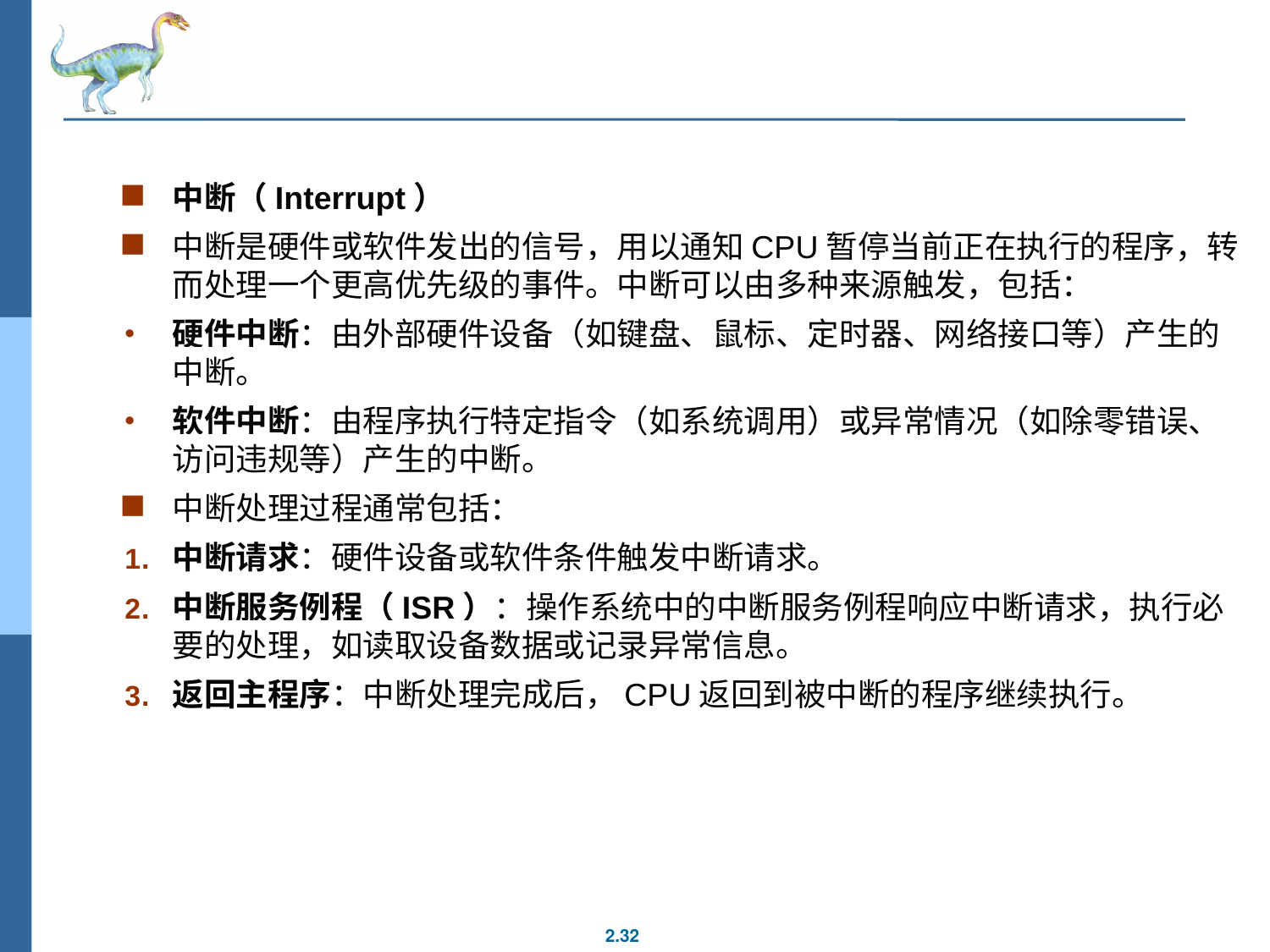

#
中断（Interrupt）
中断是硬件或软件发出的信号，用以通知CPU暂停当前正在执行的程序，转而处理一个更高优先级的事件。中断可以由多种来源触发，包括：
硬件中断：由外部硬件设备（如键盘、鼠标、定时器、网络接口等）产生的中断。
软件中断：由程序执行特定指令（如系统调用）或异常情况（如除零错误、访问违规等）产生的中断。
中断处理过程通常包括：
中断请求：硬件设备或软件条件触发中断请求。
中断服务例程（ISR）：操作系统中的中断服务例程响应中断请求，执行必要的处理，如读取设备数据或记录异常信息。
返回主程序：中断处理完成后，CPU返回到被中断的程序继续执行。